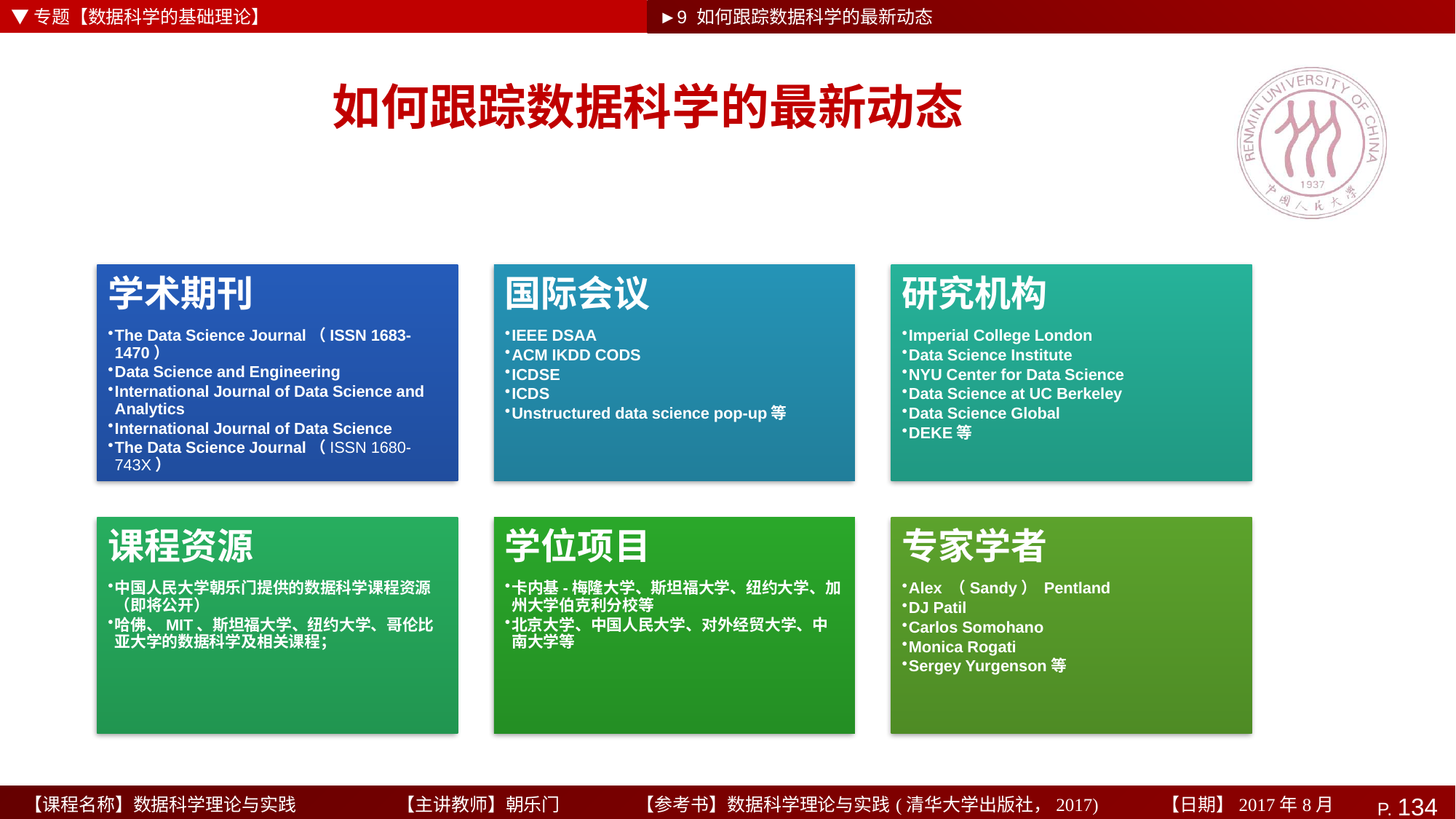

▼专题【数据科学的基础理论】
►9 如何跟踪数据科学的最新动态
# 如何跟踪数据科学的最新动态

学术期刊
The Data Science Journal（ISSN 1683-1470）
Data Science and Engineering
International Journal of Data Science and Analytics
International Journal of Data Science
The Data Science Journal（ISSN 1680-743X）
国际会议
IEEE DSAA
ACM IKDD CODS
ICDSE
ICDS
Unstructured data science pop-up等
研究机构
Imperial College London
Data Science Institute
NYU Center for Data Science
Data Science at UC Berkeley
Data Science Global
DEKE等
课程资源
中国人民大学朝乐门提供的数据科学课程资源（即将公开）
哈佛、MIT、斯坦福大学、纽约大学、哥伦比亚大学的数据科学及相关课程；
学位项目
卡内基-梅隆大学、斯坦福大学、纽约大学、加州大学伯克利分校等
北京大学、中国人民大学、对外经贸大学、中南大学等
专家学者
Alex （Sandy） Pentland
DJ Patil
Carlos Somohano
Monica Rogati
Sergey Yurgenson等